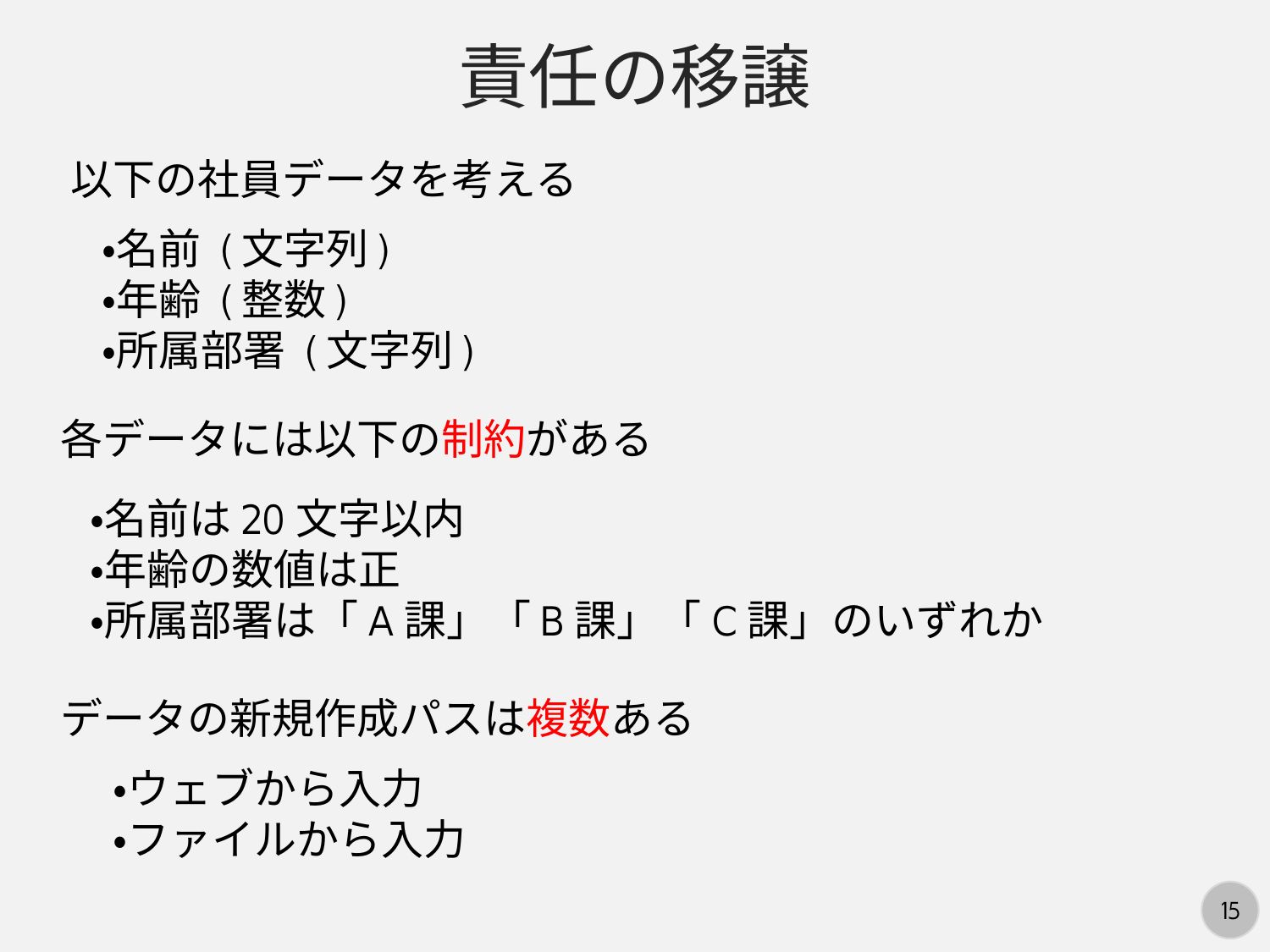

責任の移譲
以下の社員データを考える
・名前 (文字列)
・年齢 (整数)
・所属部署 (文字列)
各データには以下の制約がある
・名前は20文字以内
・年齢の数値は正
・所属部署は「A課」「B課」「C課」のいずれか
データの新規作成パスは複数ある
・ウェブから入力
・ファイルから入力